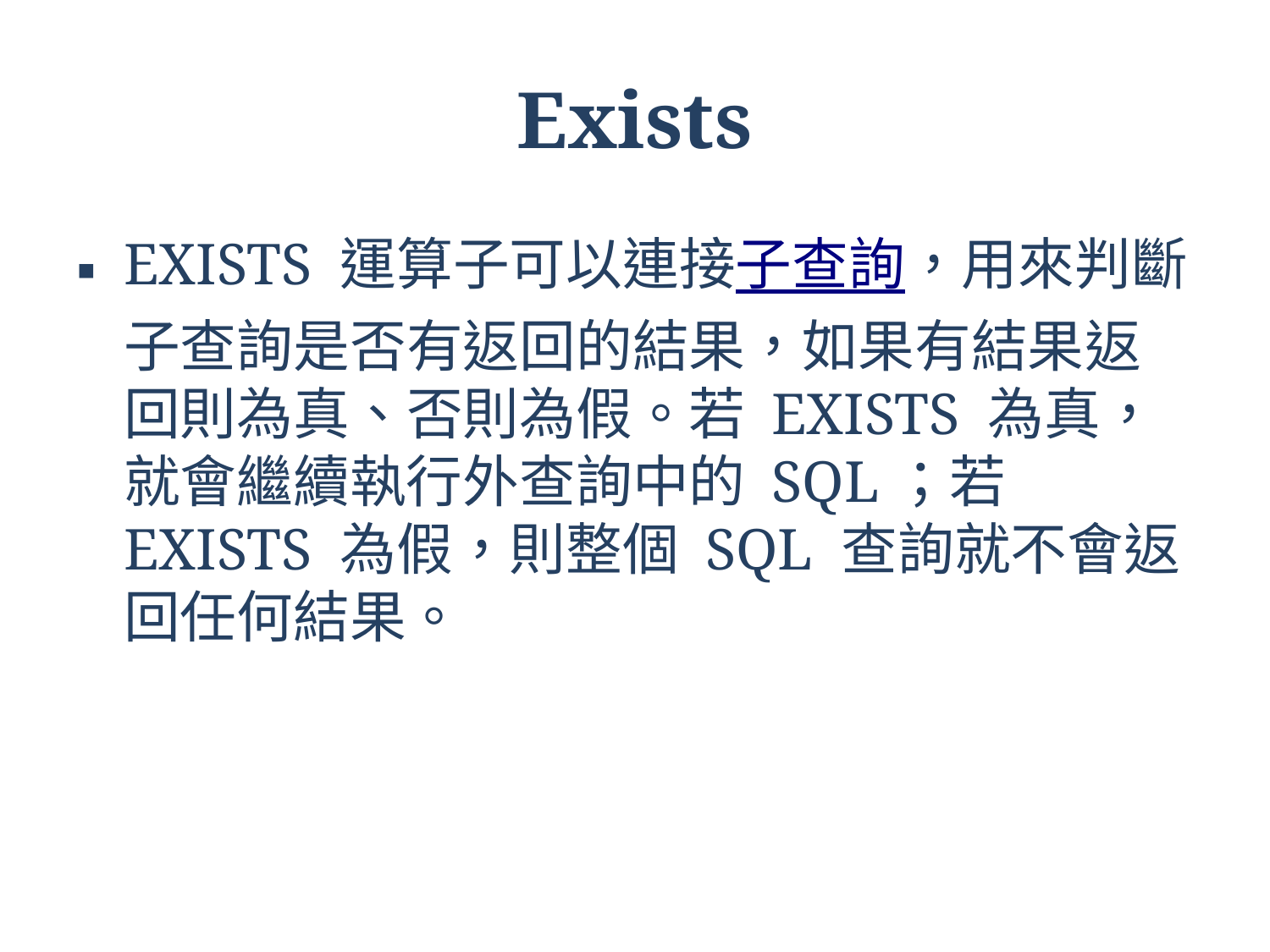

# Exists
EXISTS 運算子可以連接子查詢，用來判斷子查詢是否有返回的結果，如果有結果返回則為真、否則為假。若 EXISTS 為真，就會繼續執行外查詢中的 SQL；若 EXISTS 為假，則整個 SQL 查詢就不會返回任何結果。